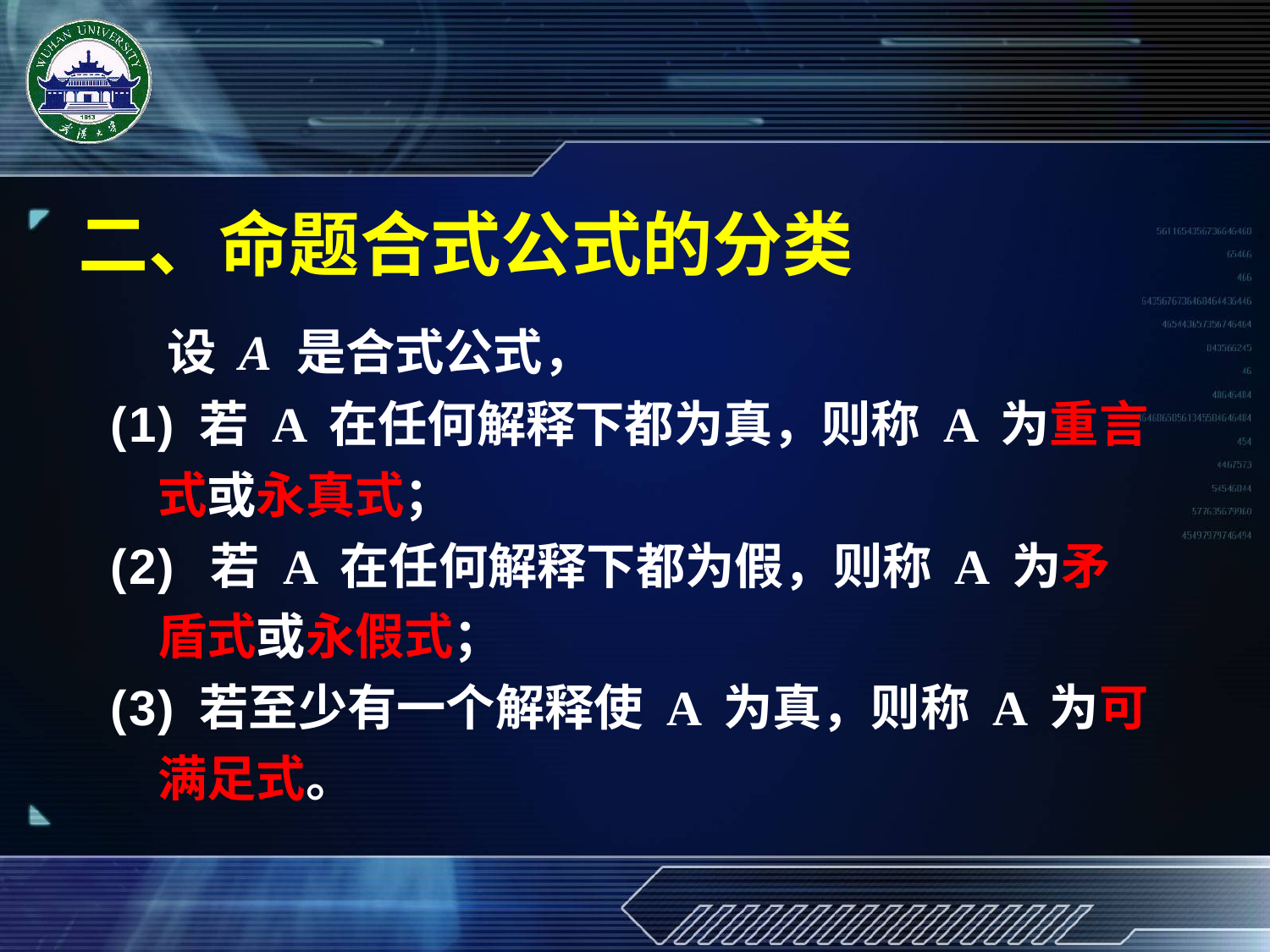

二、命题合式公式的分类
    设 A 是合式公式，
 若 A 在任何解释下都为真，则称 A 为重言式或永真式；
  若 A 在任何解释下都为假，则称 A 为矛盾式或永假式；
 若至少有一个解释使 A 为真，则称 A 为可满足式。